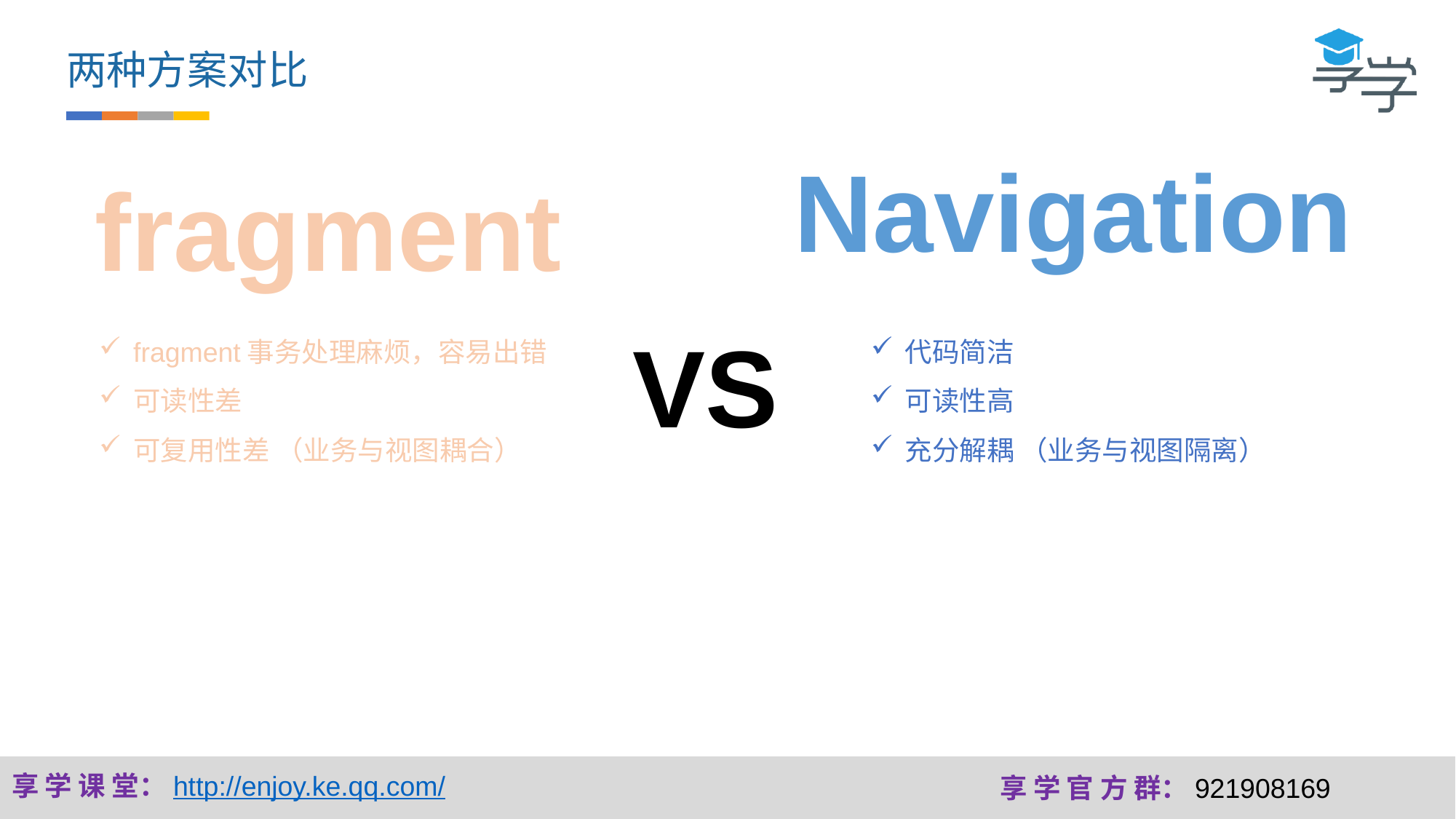

两种方案对比

Navigation
fragment
fragment事务处理麻烦，容易出错
可读性差
可复用性差 （业务与视图耦合）

VS
代码简洁
可读性高
充分解耦 （业务与视图隔离）